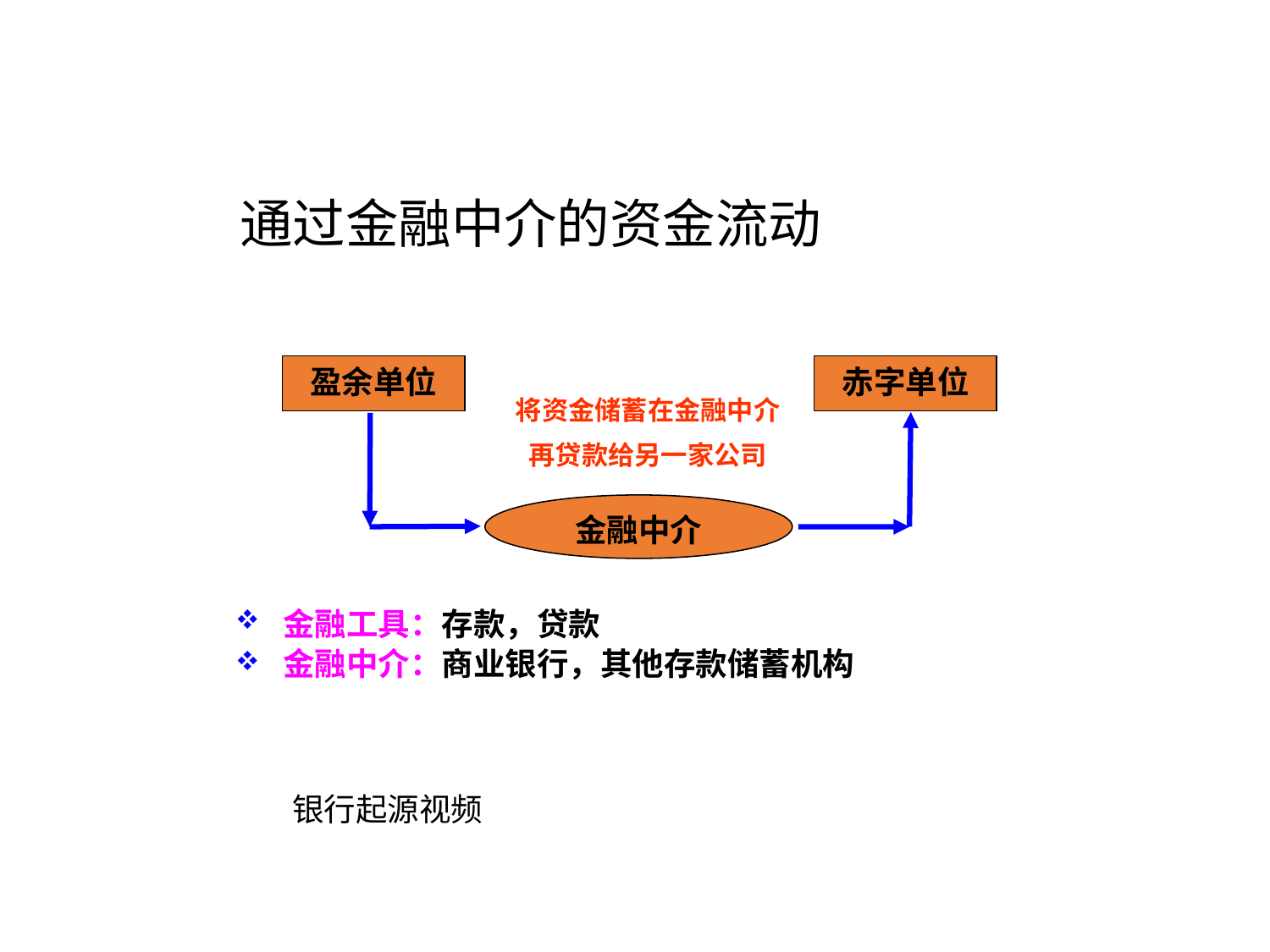

# 通过金融中介的资金流动
盈余单位
赤字单位
将资金储蓄在金融中介
再贷款给另一家公司

金融中介

金融工具：存款，贷款
金融中介：商业银行，其他存款储蓄机构
银行起源视频